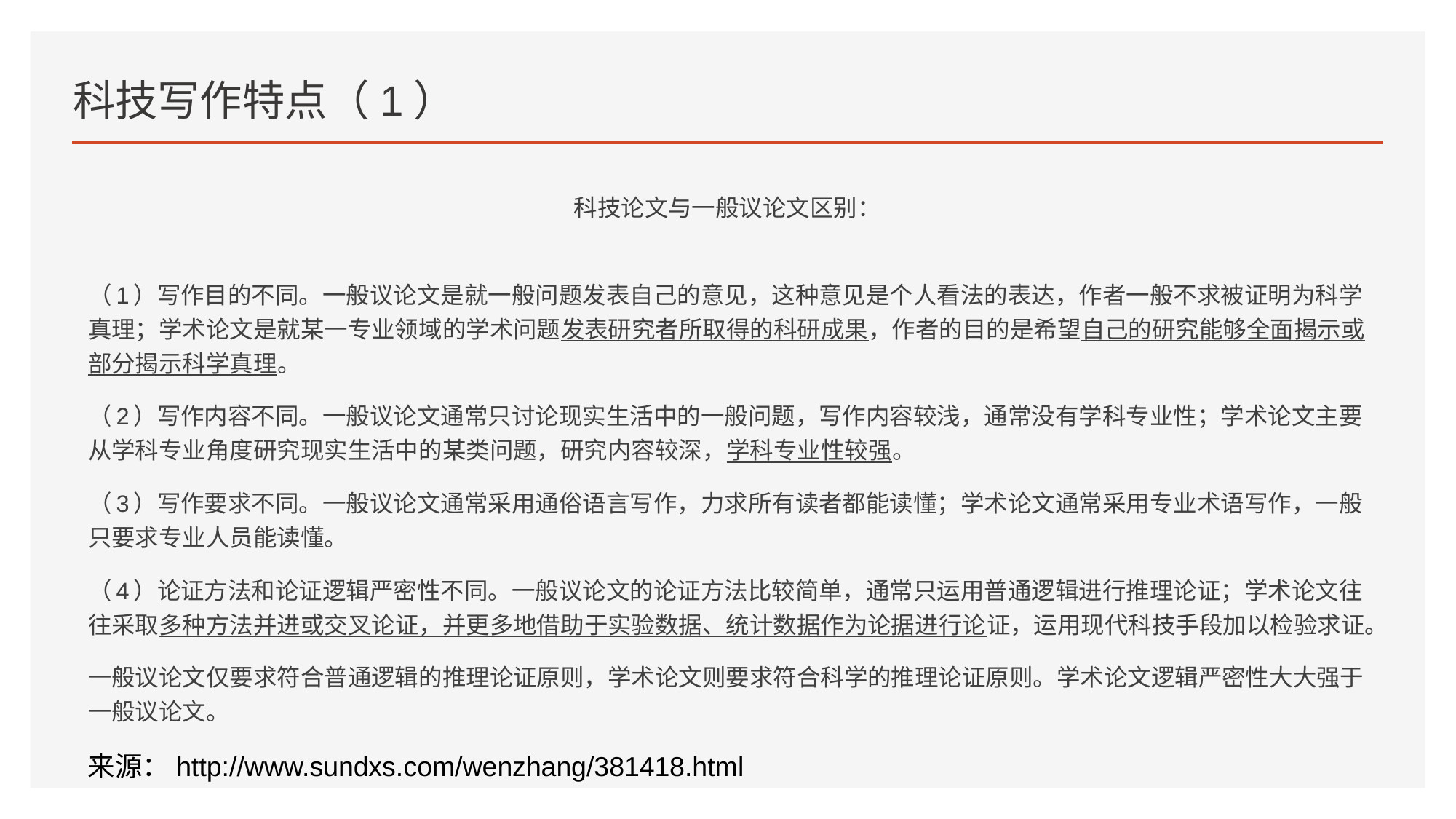

# 科技写作特点（1）
科技论文与一般议论文区别：
（1）写作目的不同。一般议论文是就一般问题发表自己的意见，这种意见是个人看法的表达，作者一般不求被证明为科学真理；学术论文是就某一专业领域的学术问题发表研究者所取得的科研成果，作者的目的是希望自己的研究能够全面揭示或部分揭示科学真理。
（2）写作内容不同。一般议论文通常只讨论现实生活中的一般问题，写作内容较浅，通常没有学科专业性；学术论文主要从学科专业角度研究现实生活中的某类问题，研究内容较深，学科专业性较强。
（3）写作要求不同。一般议论文通常采用通俗语言写作，力求所有读者都能读懂；学术论文通常采用专业术语写作，一般只要求专业人员能读懂。
（4）论证方法和论证逻辑严密性不同。一般议论文的论证方法比较简单，通常只运用普通逻辑进行推理论证；学术论文往往采取多种方法并进或交叉论证，并更多地借助于实验数据、统计数据作为论据进行论证，运用现代科技手段加以检验求证。
一般议论文仅要求符合普通逻辑的推理论证原则，学术论文则要求符合科学的推理论证原则。学术论文逻辑严密性大大强于一般议论文。

来源：http://www.sundxs.com/wenzhang/381418.html